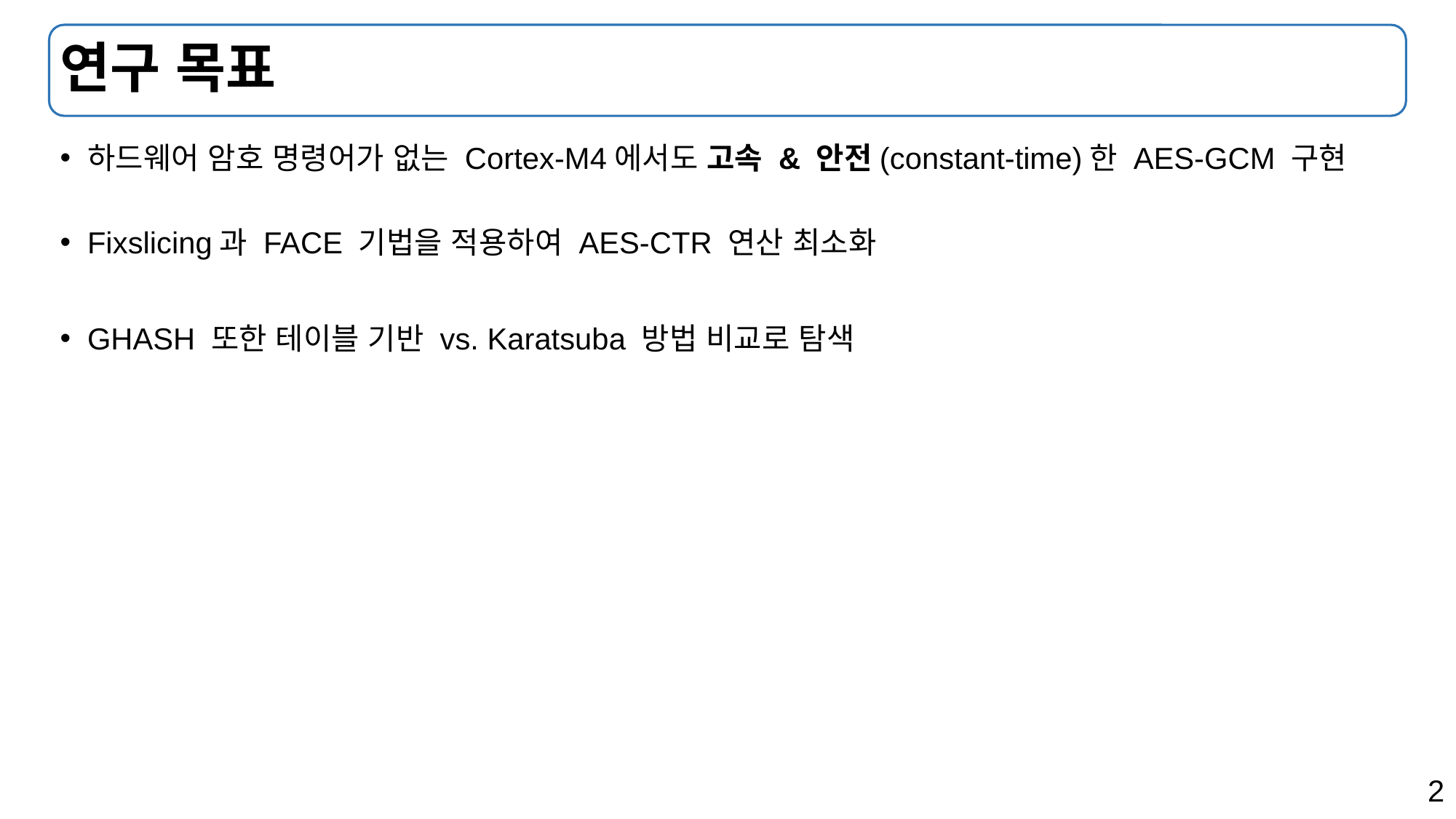

# 연구 목표
하드웨어 암호 명령어가 없는 Cortex-M4에서도 고속 & 안전(constant-time)한 AES-GCM 구현
Fixslicing과 FACE 기법을 적용하여 AES-CTR 연산 최소화

GHASH 또한 테이블 기반 vs. Karatsuba 방법 비교로 탐색